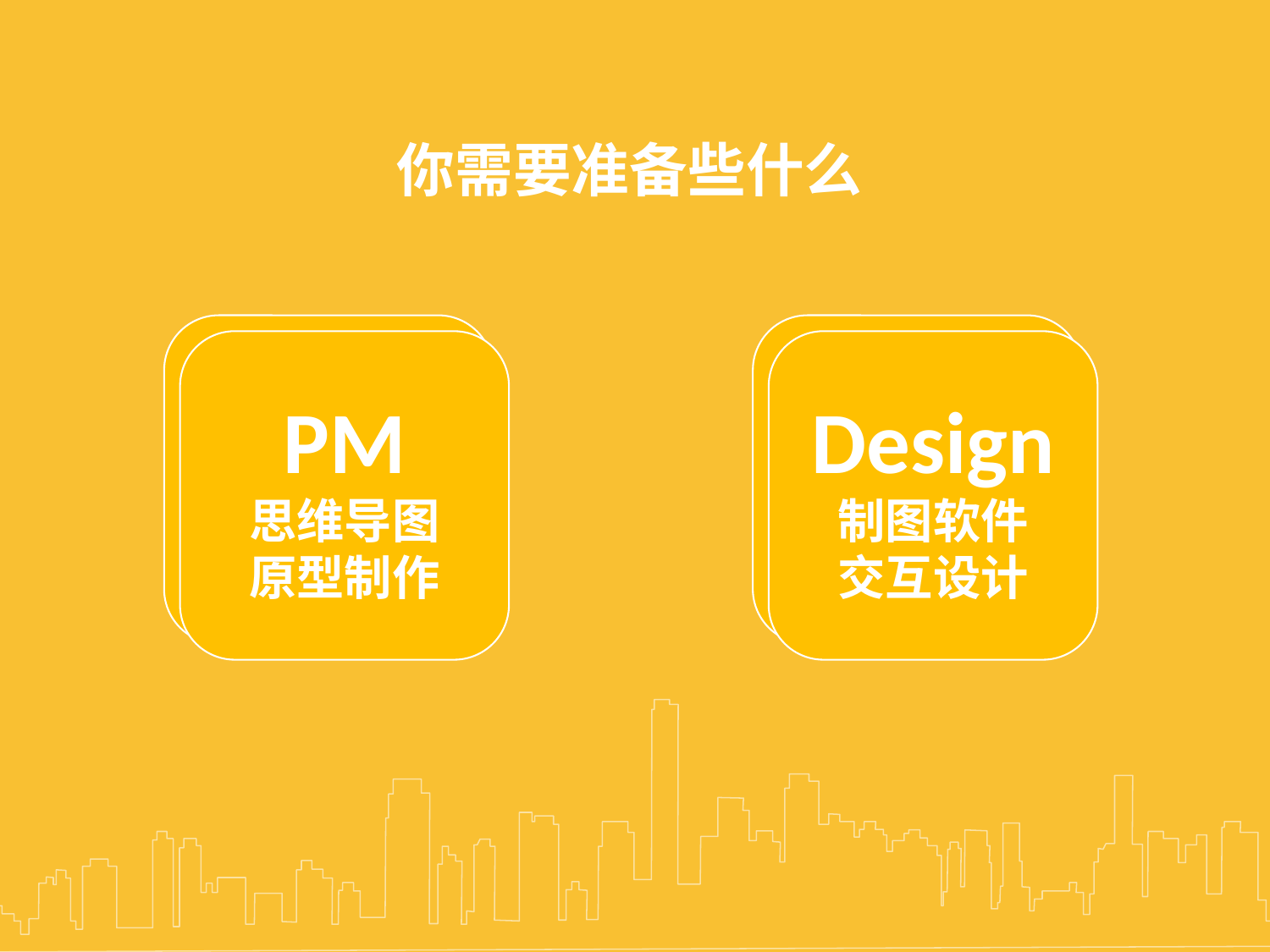

你需要准备些什么

PM
思维导图
原型制作

Design
制图软件
交互设计

PM
思维导图
原型制作

Design
制图软件
交互设计